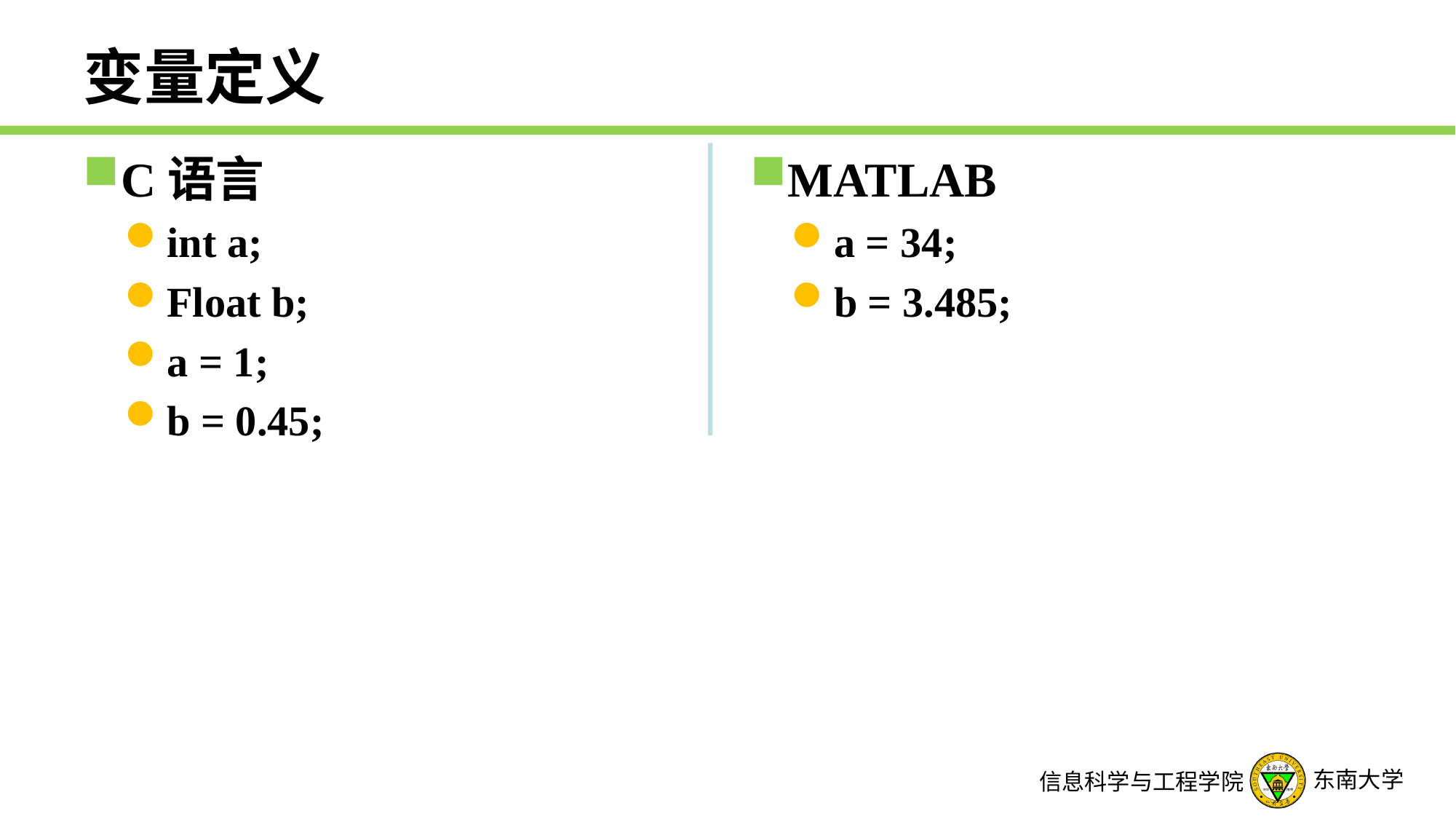

# 变量定义
C语言
int a;
Float b;
a = 1;
b = 0.45;
MATLAB
a = 34;
b = 3.485;